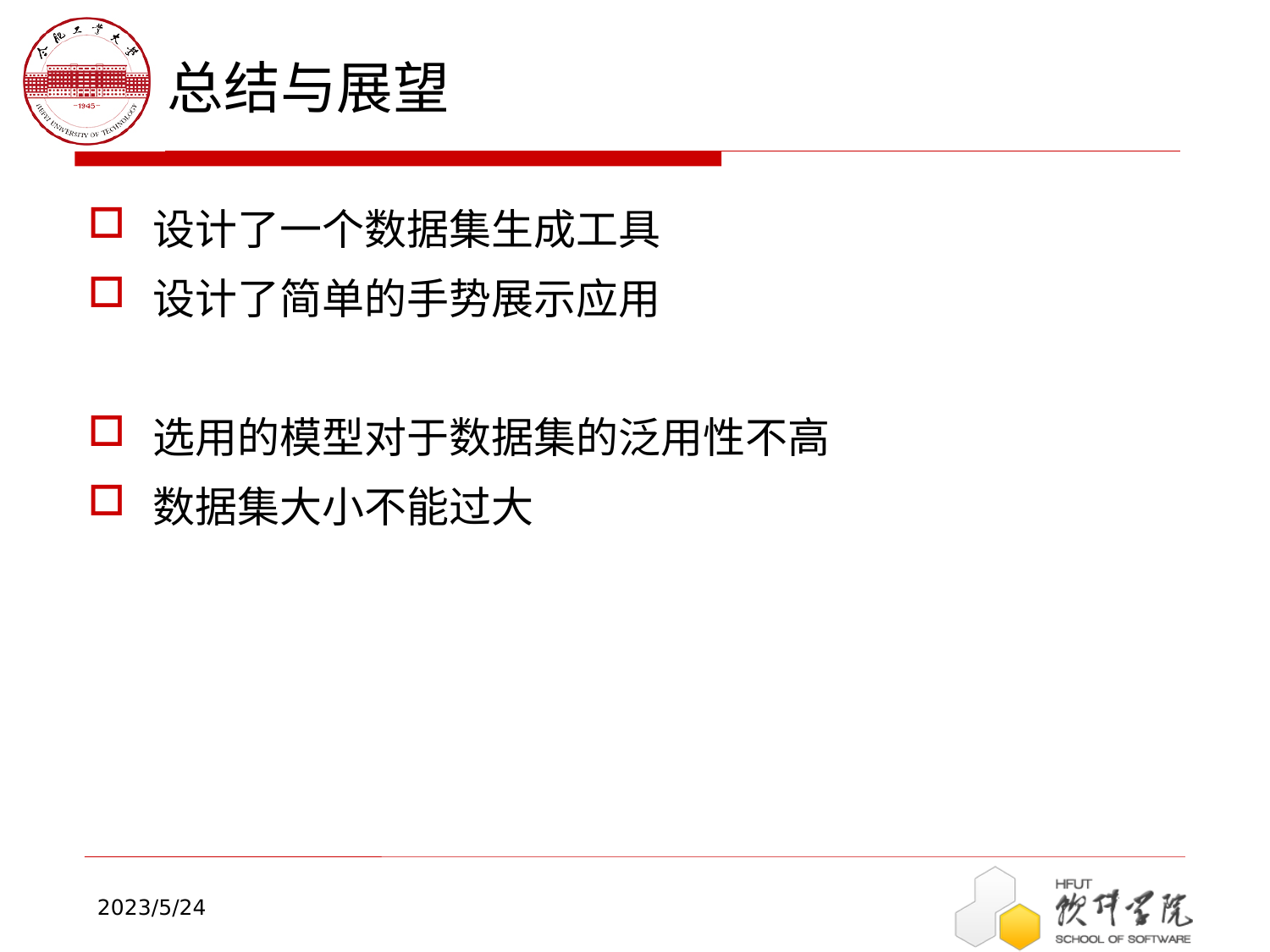

# 总结与展望
设计了一个数据集生成工具
设计了简单的手势展示应用

选用的模型对于数据集的泛用性不高
数据集大小不能过大